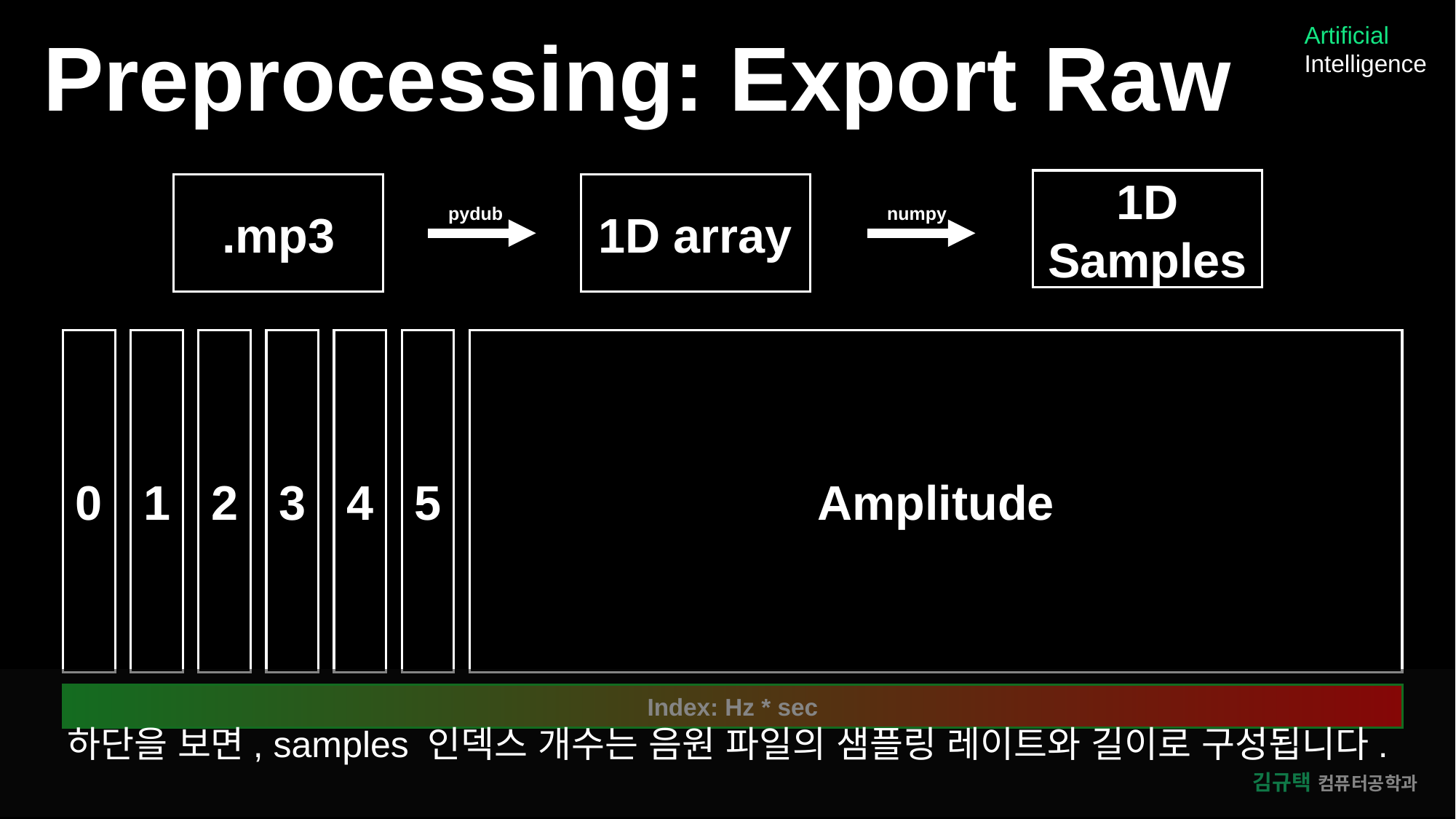

Artificial
Intelligence
Preprocessing: Export Raw
1D Samples
.mp3
1D array
pydub
numpy
1
3
5
Amplitude
0
2
4
하단을 보면, samples 인덱스 개수는 음원 파일의 샘플링 레이트와 길이로 구성됩니다.
Index: Hz * sec
김규택 컴퓨터공학과